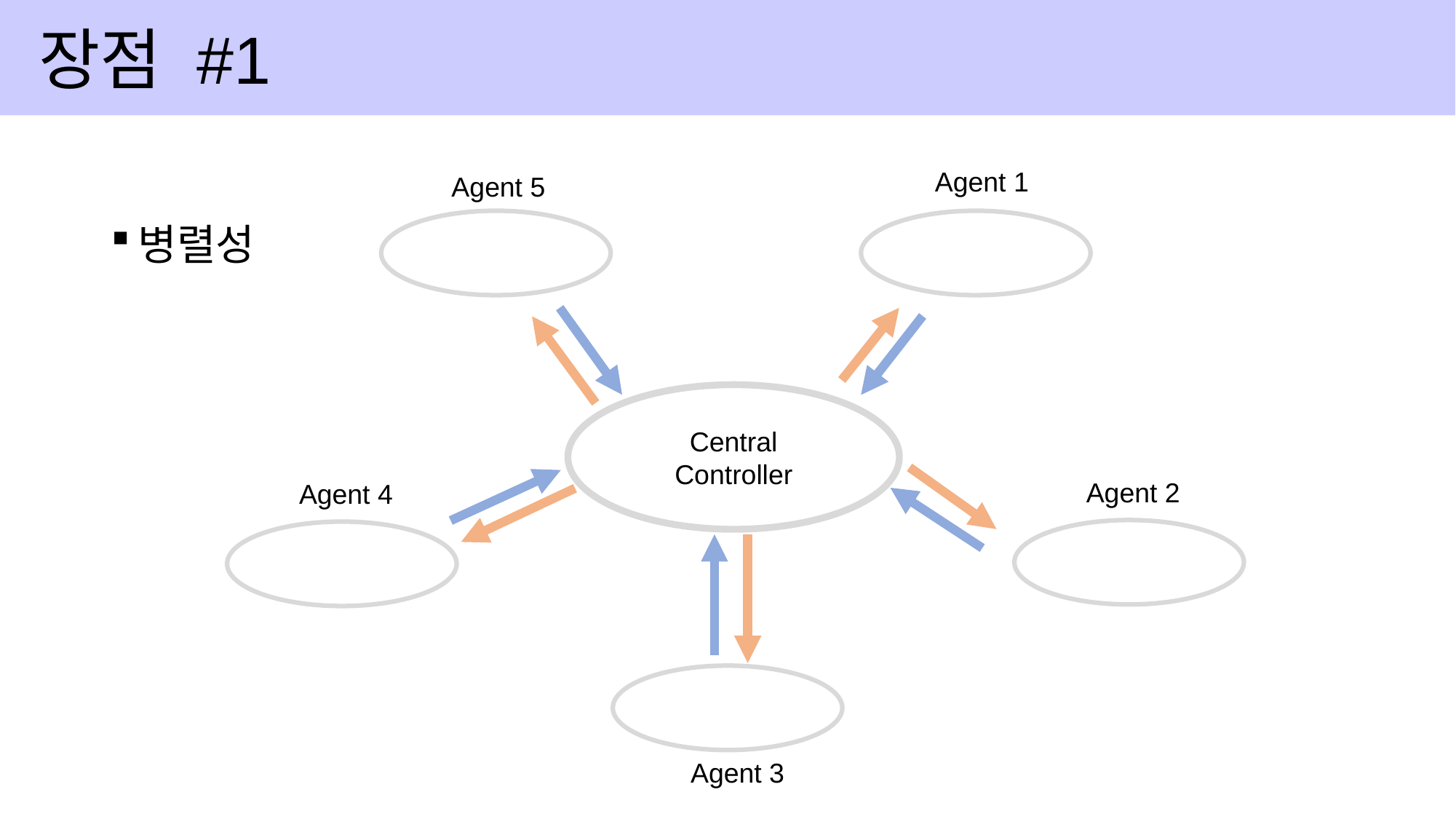

장점 #1
Agent 1
Agent 5

병렬성
Central Controller
Agent 2
Agent 4

Agent 3